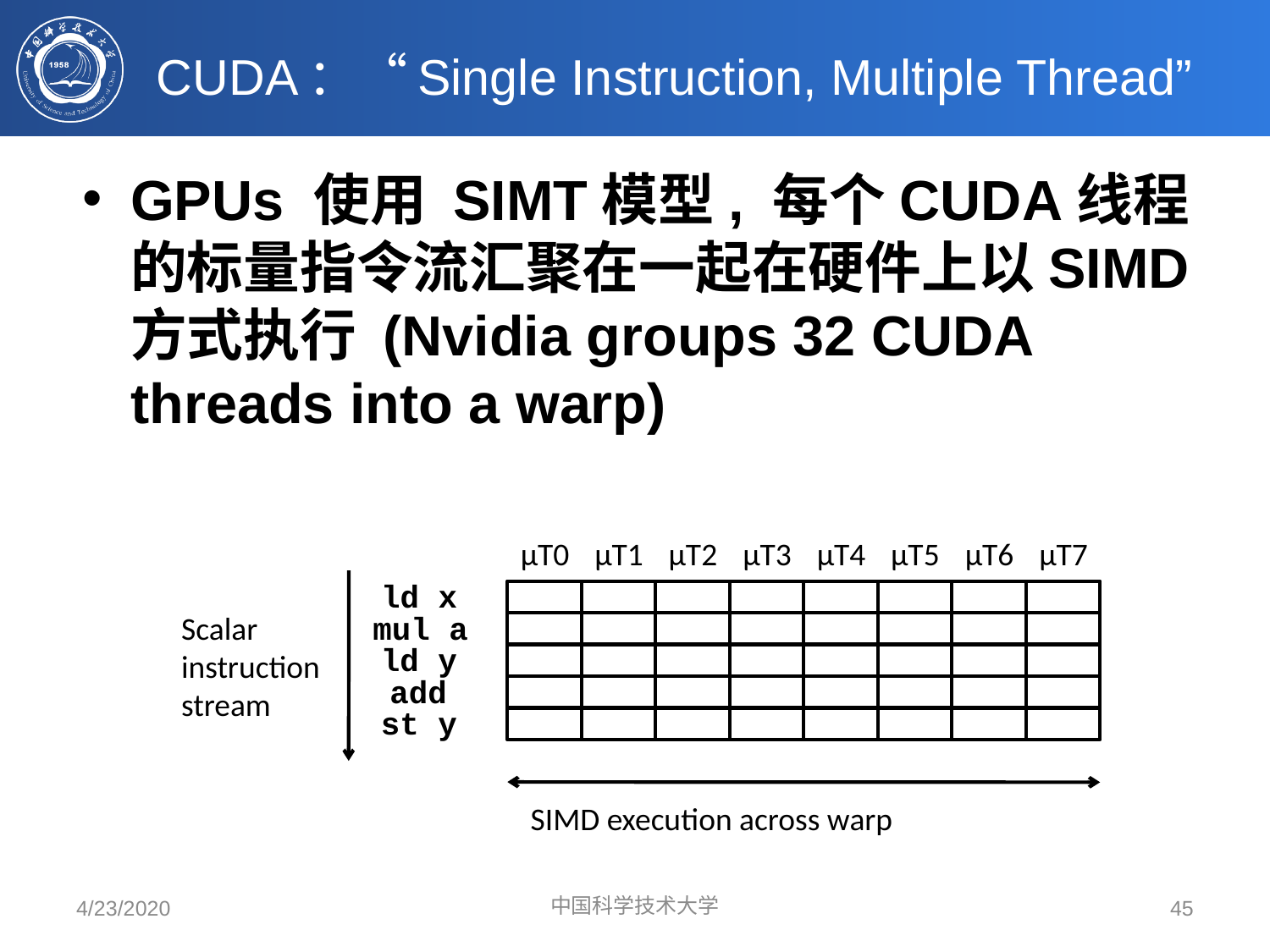

# CUDA：“Single Instruction, Multiple Thread”
GPUs 使用 SIMT模型, 每个CUDA线程的标量指令流汇聚在一起在硬件上以SIMD方式执行 (Nvidia groups 32 CUDA threads into a warp)
µT0
µT1
µT2
µT3
µT4
µT5
µT6
µT7
ld x

Scalar instruction stream
mul a

ld y

add

st y

SIMD execution across warp
4/23/2020
中国科学技术大学
45